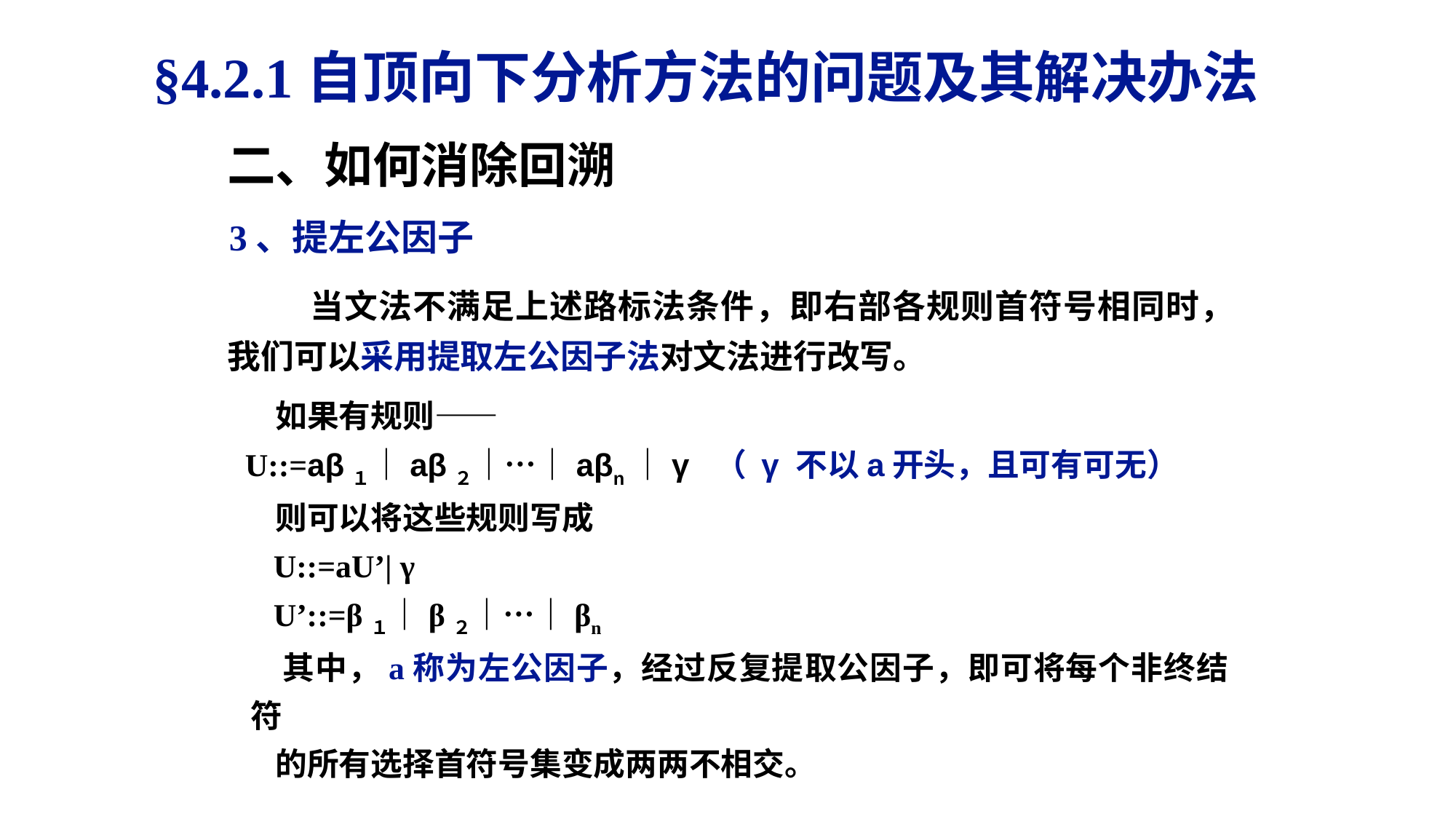

§4.2.1自顶向下分析方法的问题及其解决办法
二、如何消除回溯
3、提左公因子
        当文法不满足上述路标法条件，即右部各规则首符号相同时，我们可以采用提取左公因子法对文法进行改写。
        如果有规则——
    U::=aβ１｜aβ２｜…｜aβn｜γ  （ γ 不以a开头，且可有可无）
        则可以将这些规则写成
        U::=aU’| γ
        U’::=β１｜β２｜…｜βn
        其中，a称为左公因子，经过反复提取公因子，即可将每个非终结符
        的所有选择首符号集变成两两不相交。